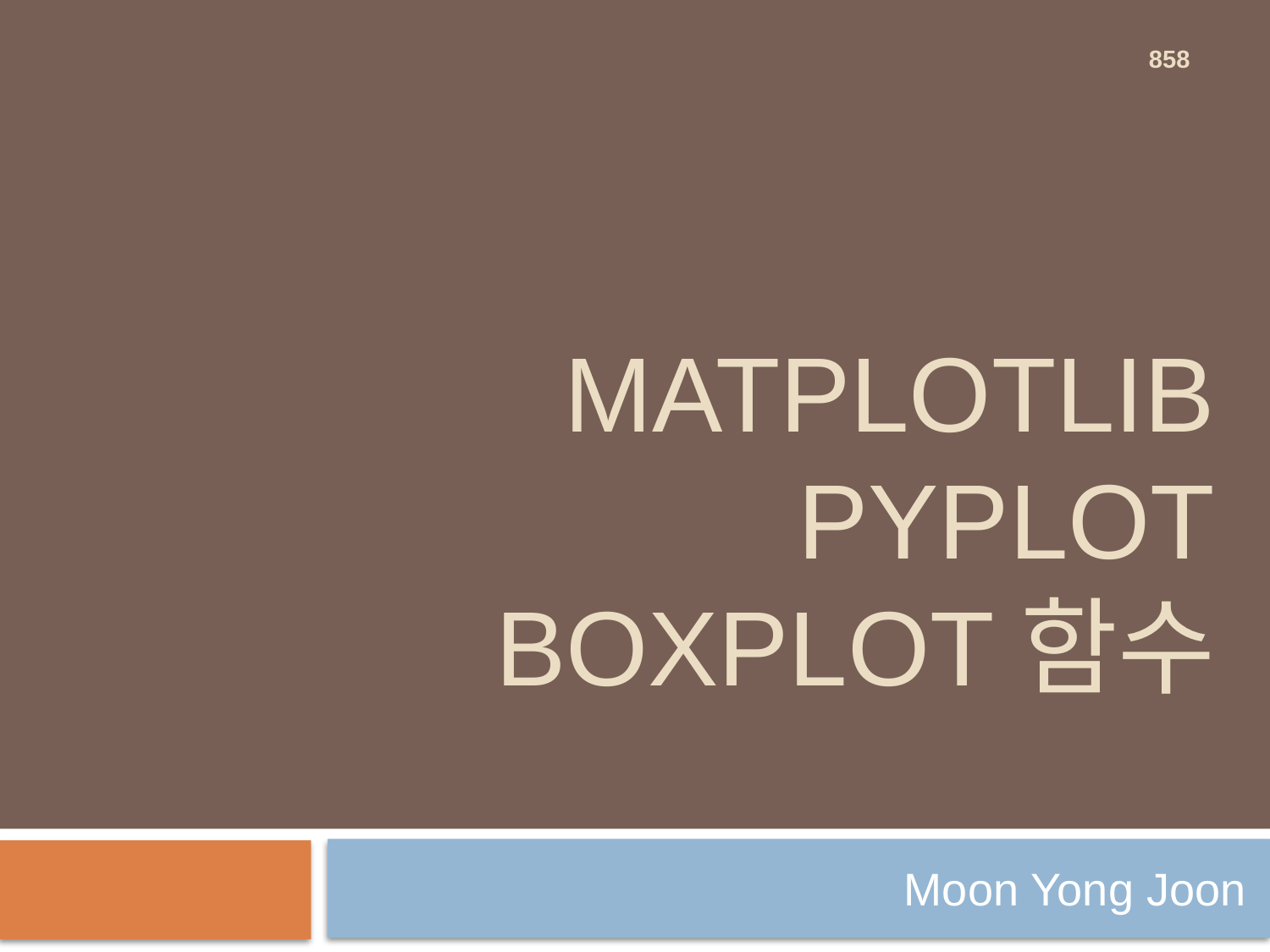

858
# MatPLOTLIB pyplot boxplot함수
Moon Yong Joon